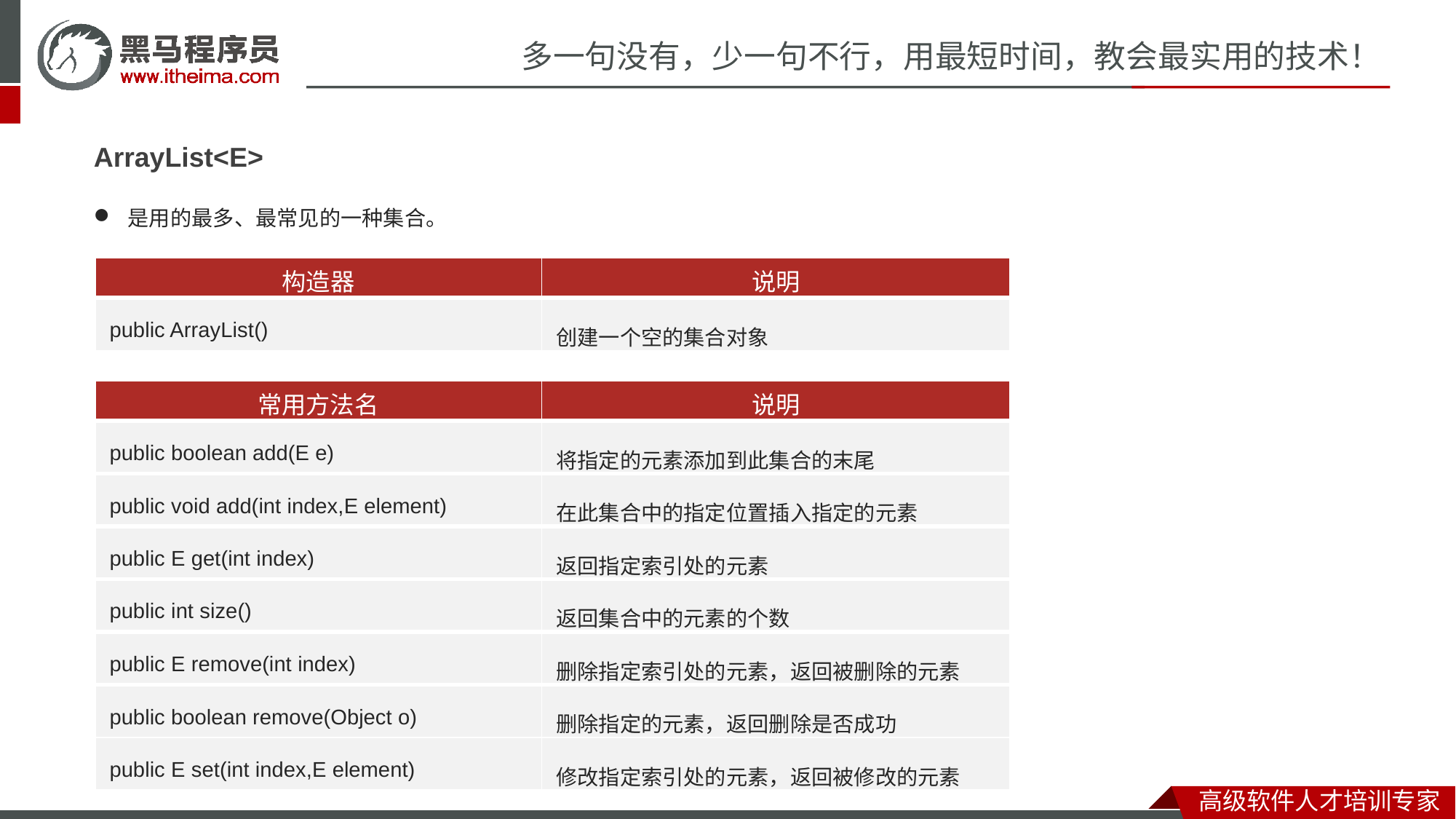

ArrayList<E>
是用的最多、最常见的一种集合。
| 构造器 | 说明 |
| --- | --- |
| public ArrayList​() | 创建一个空的集合对象 |
| 常用方法名 | 说明 |
| --- | --- |
| public boolean add(E e) | 将指定的元素添加到此集合的末尾 |
| public void add(int index,E element) | 在此集合中的指定位置插入指定的元素 |
| public E get(int index) | 返回指定索引处的元素 |
| public int size() | 返回集合中的元素的个数 |
| public E remove(int index) | 删除指定索引处的元素，返回被删除的元素 |
| public boolean remove(Object o) | 删除指定的元素，返回删除是否成功 |
| public E set(int index,E element) | 修改指定索引处的元素，返回被修改的元素 |